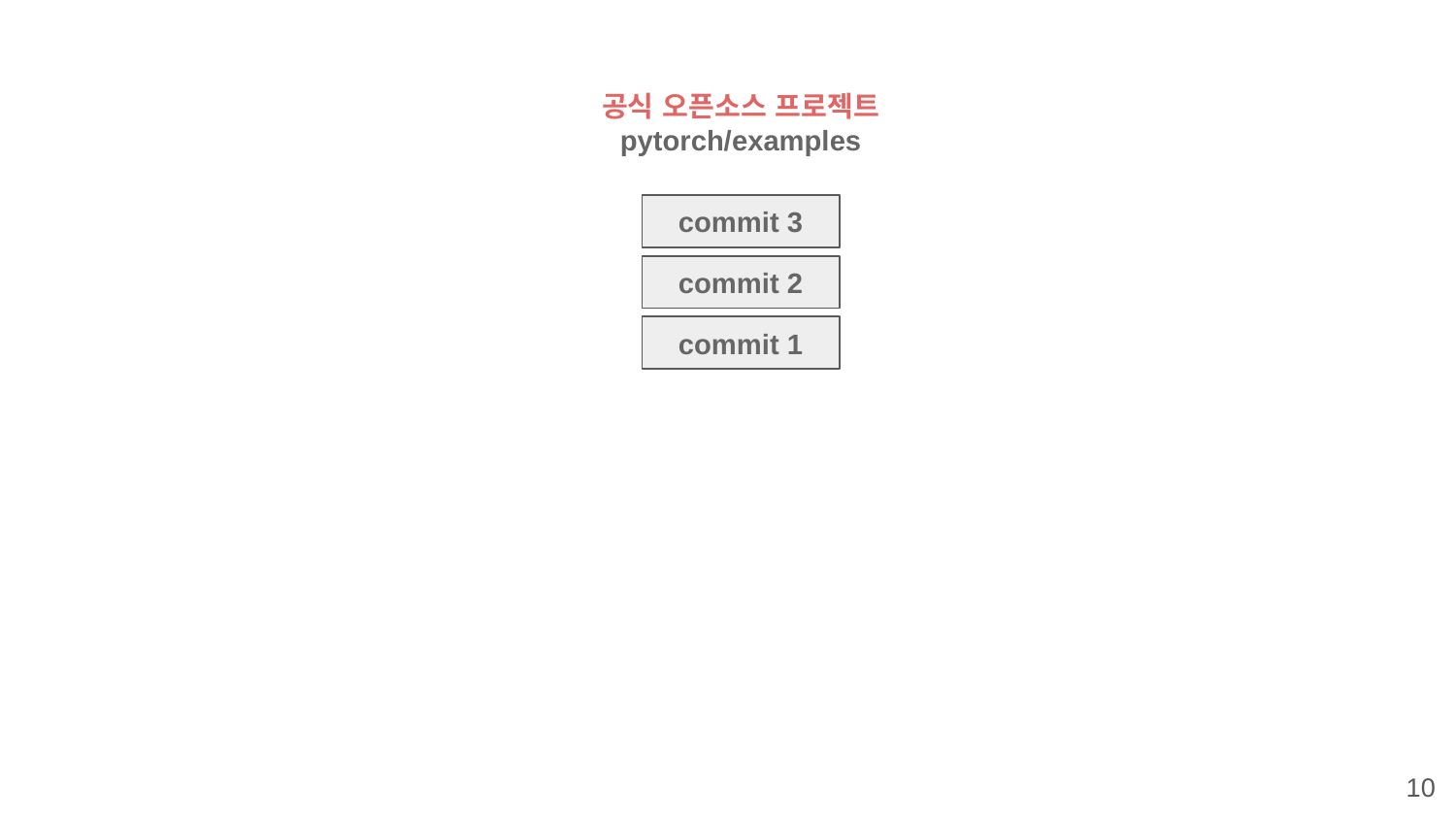

공식 오픈소스 프로젝트
pytorch/examples
commit 3
commit 2
commit 1
10